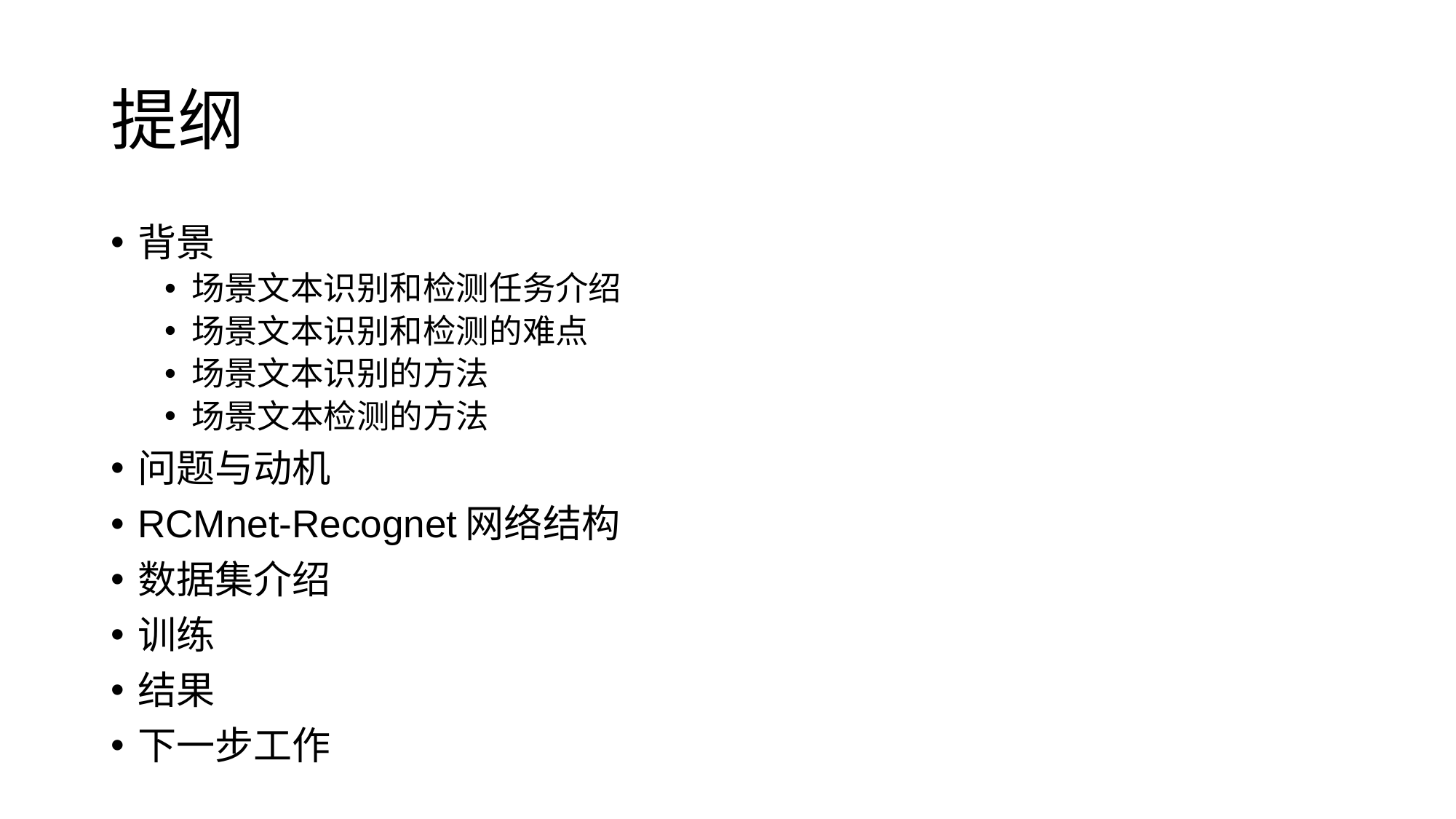

# 提纲
背景
场景文本识别和检测任务介绍
场景文本识别和检测的难点
场景文本识别的方法
场景文本检测的方法
问题与动机
RCMnet-Recognet网络结构
数据集介绍
训练
结果
下一步工作